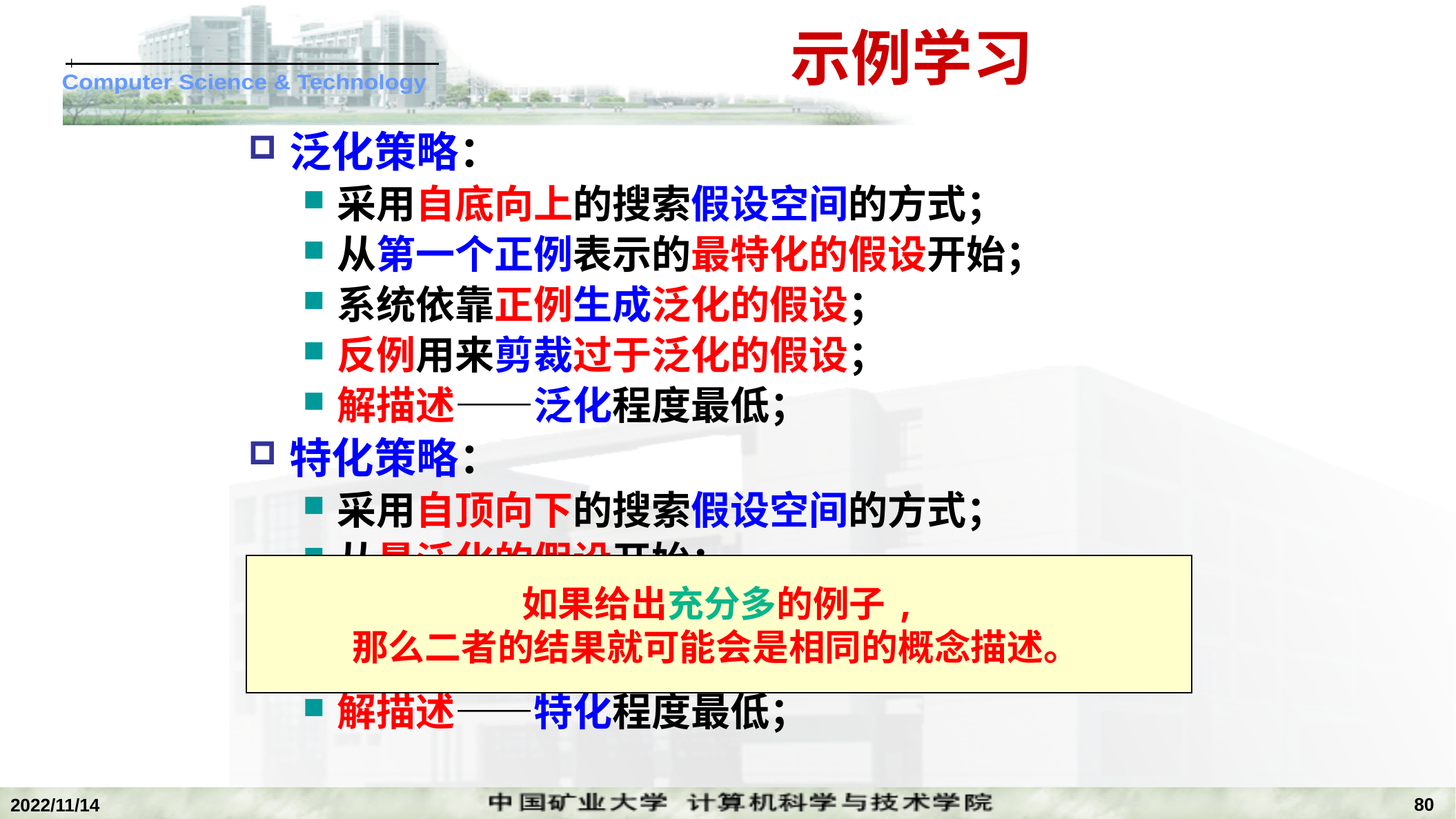

# 示例学习
泛化策略：
采用自底向上的搜索假设空间的方式；
从第一个正例表示的最特化的假设开始；
系统依靠正例生成泛化的假设；
反例用来剪裁过于泛化的假设；
解描述——泛化程度最低；
特化策略：
采用自顶向下的搜索假设空间的方式；
从最泛化的假设开始；
系统依靠反例生成特化的假设；
正例用来剪裁过于特化的假设；
解描述——特化程度最低；
如果给出充分多的例子,
那么二者的结果就可能会是相同的概念描述。
80
2022/11/14